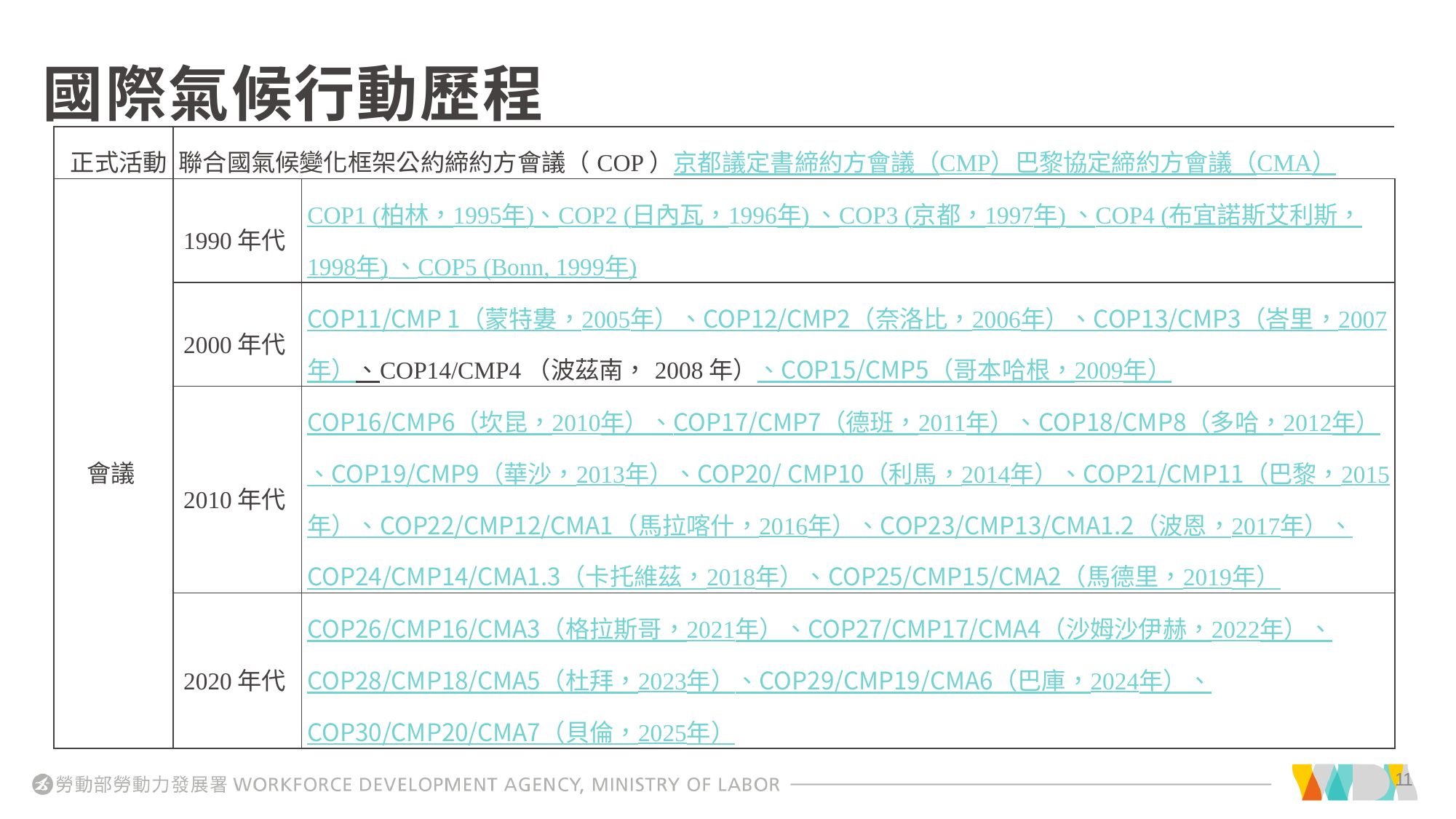

國際氣候行動歷程
| 正式活動 | 聯合國氣候變化框架公約締約方會議（COP）京都議定書締約方會議（CMP）巴黎協定締約方會議（CMA） |  |
| --- | --- | --- |
| 會議 | 1990年代 | COP1 (柏林，1995年)、COP2 (日內瓦，1996年) 、COP3 (京都，1997年) 、COP4 (布宜諾斯艾利斯，1998年) 、COP5 (Bonn, 1999年) |
|  | 2000年代 | COP11/CMP 1（蒙特婁，2005年）、COP12/CMP2（奈洛比，2006年）、COP13/CMP3（峇里，2007年）、COP14/CMP4（波茲南，2008年）、COP15/CMP5（哥本哈根，2009年） |
|  | 2010年代 | COP16/CMP6（坎昆，2010年）、COP17/CMP7（德班，2011年）、COP18/CMP8（多哈，2012年）、COP19/CMP9（華沙，2013年）、COP20/ CMP10（利馬，2014年）、COP21/CMP11（巴黎，2015年）、COP22/CMP12/CMA1（馬拉喀什，2016年）、COP23/CMP13/CMA1.2（波恩，2017年）、COP24/CMP14/CMA1.3（卡托維茲，2018年）、COP25/CMP15/CMA2（馬德里，2019年） |
|  | 2020年代 | COP26/CMP16/CMA3（格拉斯哥，2021年）、COP27/CMP17/CMA4（沙姆沙伊赫，2022年）、 COP28/CMP18/CMA5（杜拜，2023年）、COP29/CMP19/CMA6（巴庫，2024年）、COP30/CMP20/CMA7（貝倫，2025年） |
11